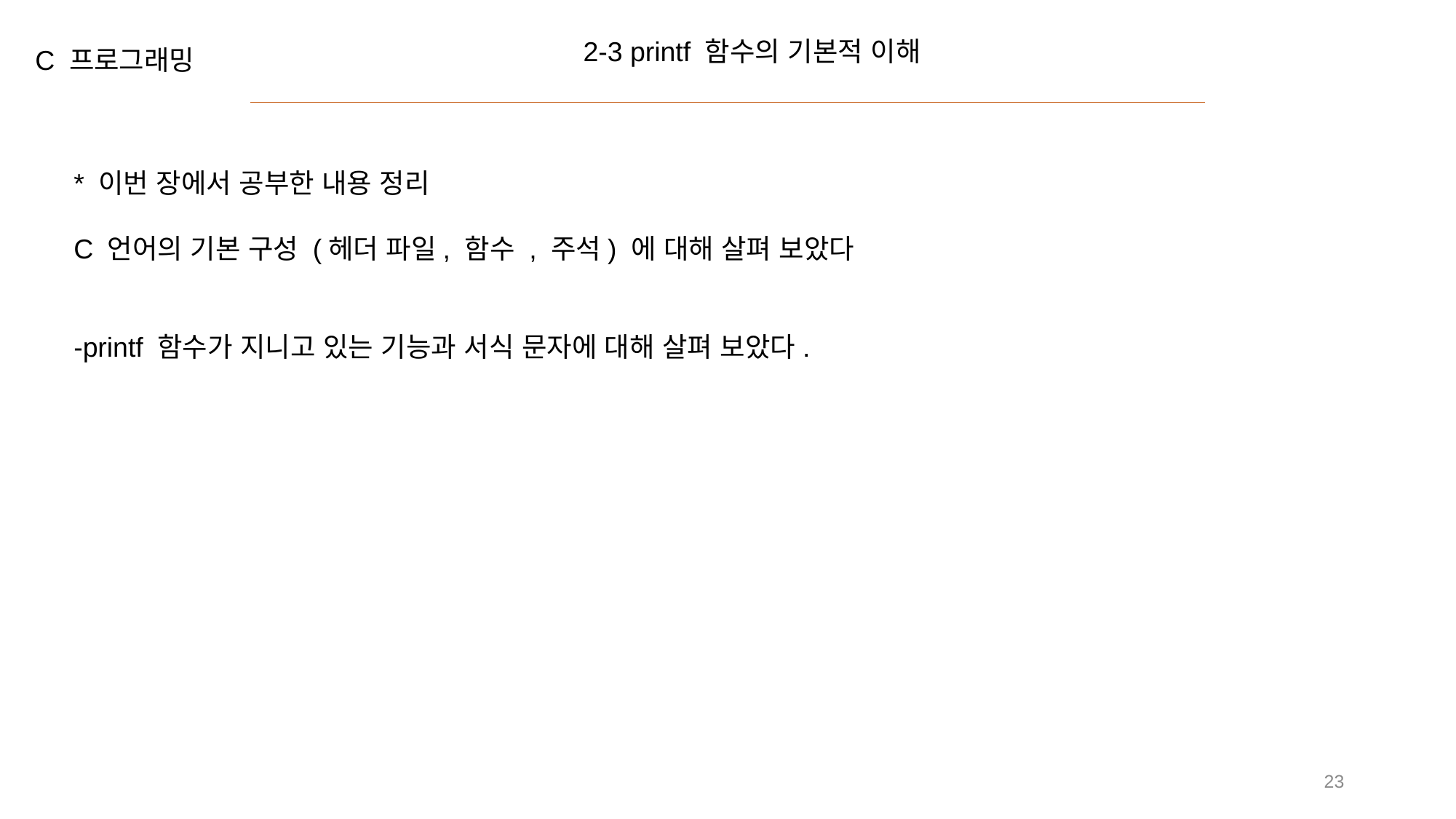

2-3 printf 함수의 기본적 이해
C 프로그래밍
* 이번 장에서 공부한 내용 정리

C 언어의 기본 구성 (헤더 파일, 함수 , 주석) 에 대해 살펴 보았다

-printf 함수가 지니고 있는 기능과 서식 문자에 대해 살펴 보았다.
23